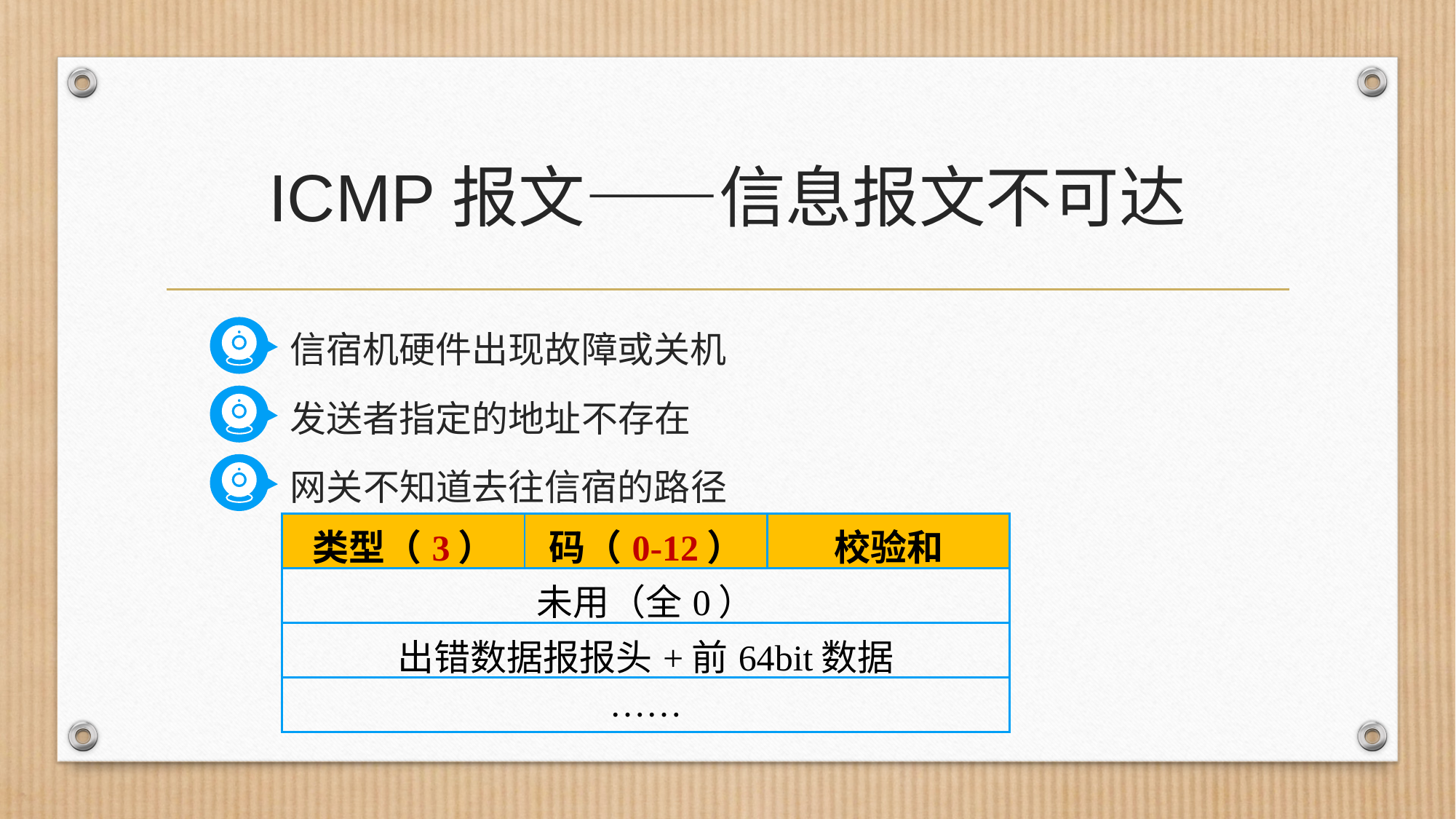

# ICMP报文——信息报文不可达

信宿机硬件出现故障或关机

发送者指定的地址不存在

网关不知道去往信宿的路径
| 类型（3） | 码（0-12） | 校验和 |
| --- | --- | --- |
| 未用（全0） |  |  |
| 出错数据报报头+前64bit数据 |  |  |
| …… |  |  |